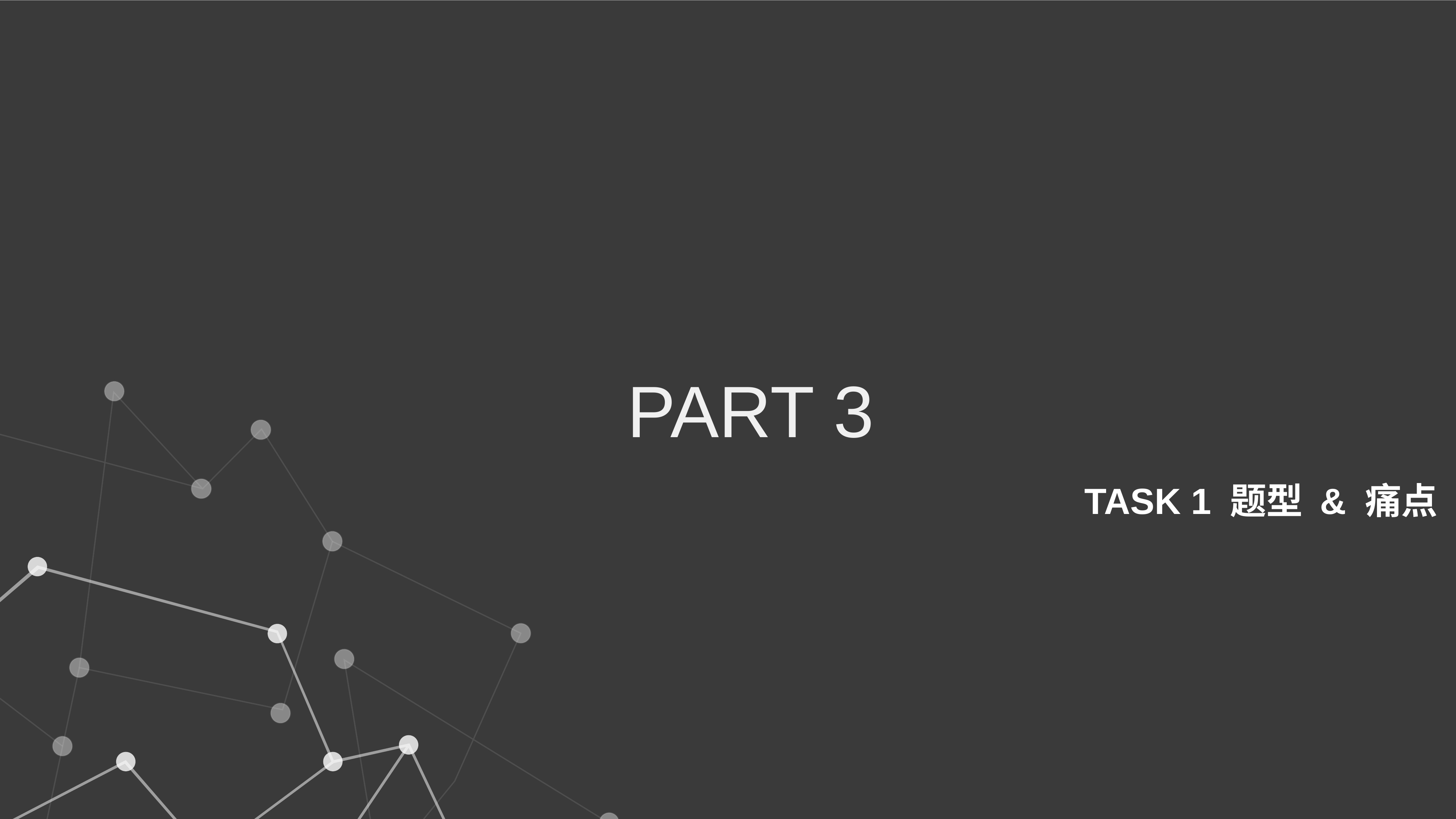

PART 3
TASK 1 题型 & 痛点